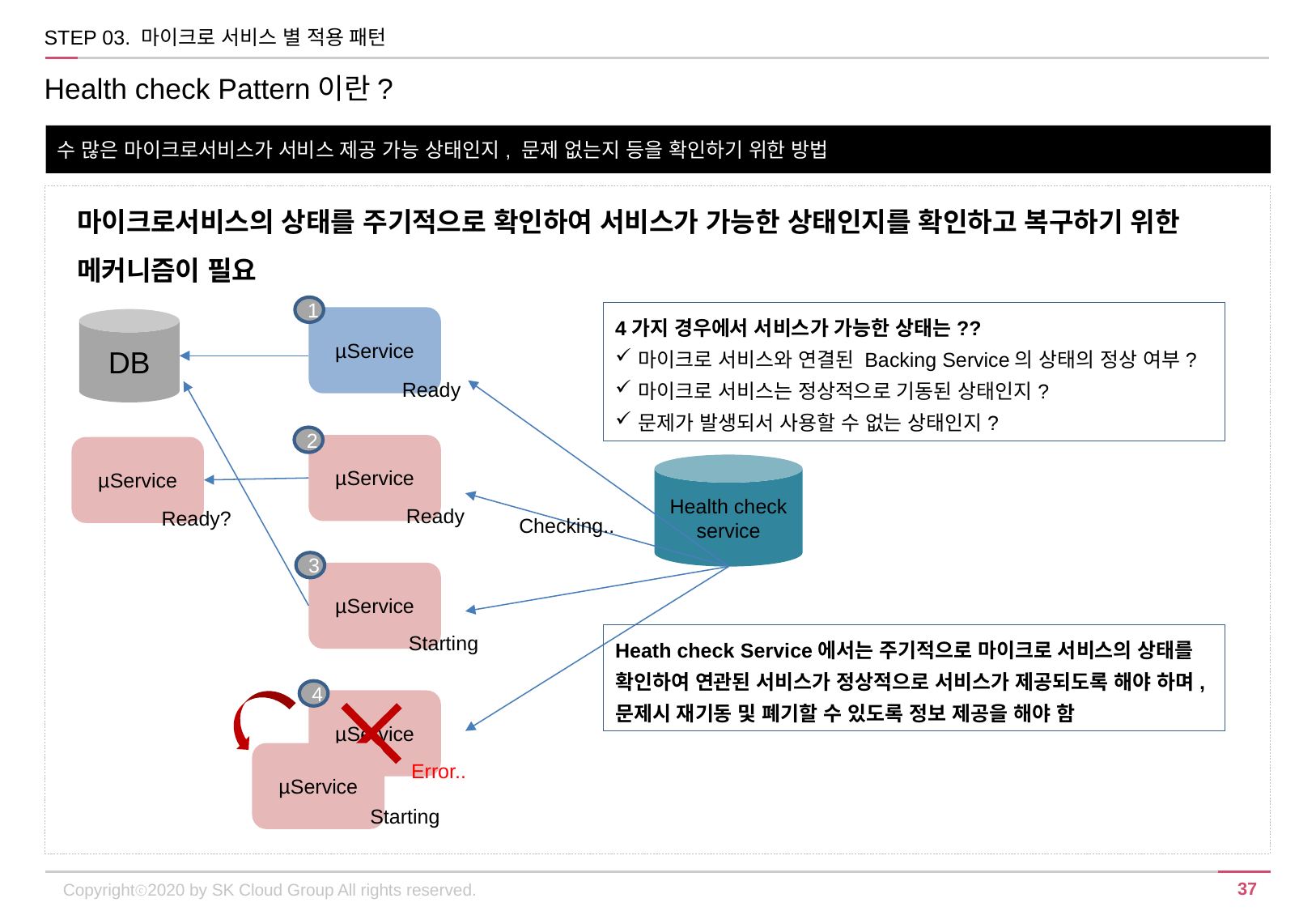

STEP 03. 마이크로 서비스 별 적용 패턴
Health check Pattern이란?
수 많은 마이크로서비스가 서비스 제공 가능 상태인지, 문제 없는지 등을 확인하기 위한 방법
마이크로서비스의 상태를 주기적으로 확인하여 서비스가 가능한 상태인지를 확인하고 복구하기 위한 메커니즘이 필요
1
4가지 경우에서 서비스가 가능한 상태는??
마이크로 서비스와 연결된 Backing Service의 상태의 정상 여부?
마이크로 서비스는 정상적으로 기동된 상태인지?
문제가 발생되서 사용할 수 없는 상태인지?

µService
DB
Ready
2

µService

µService
Health check service
Ready
Ready?
Checking..
3

µService
Starting
Heath check Service에서는 주기적으로 마이크로 서비스의 상태를 확인하여 연관된 서비스가 정상적으로 서비스가 제공되도록 해야 하며, 문제시 재기동 및 폐기할 수 있도록 정보 제공을 해야 함
4

µService

µService
Error..
Starting
Copyrightⓒ2020 by SK Cloud Group All rights reserved.